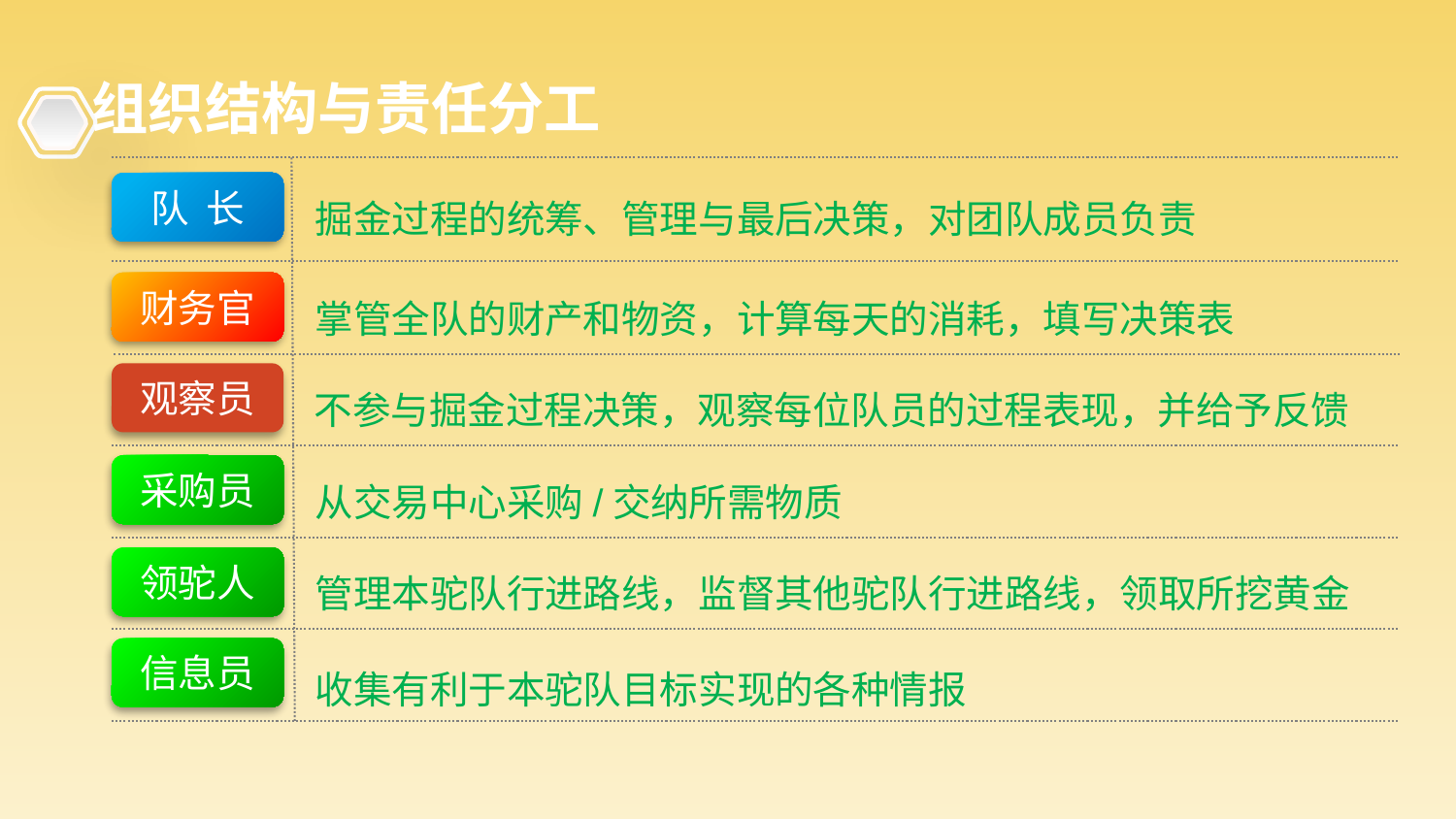

#
组织结构与责任分工
掘金过程的统筹、管理与最后决策，对团队成员负责
队  长

掌管全队的财产和物资，计算每天的消耗，填写决策表
财务官
不参与掘金过程决策，观察每位队员的过程表现，并给予反馈
观察员
从交易中心采购/交纳所需物质
采购员
管理本驼队行进路线，监督其他驼队行进路线，领取所挖黄金
领驼人
收集有利于本驼队目标实现的各种情报
信息员